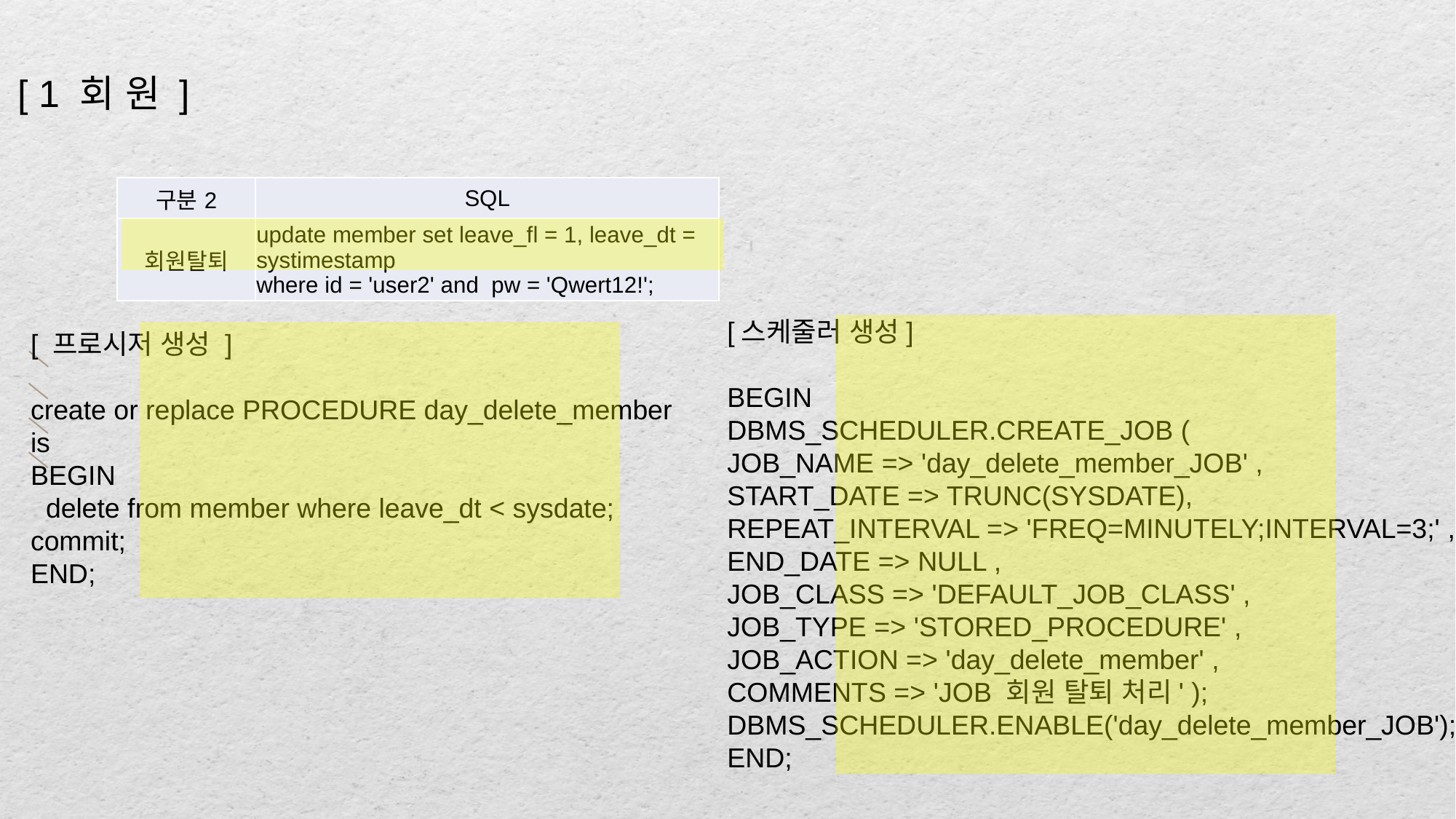

[ 1 회 원 ]
| 구분2 | SQL |
| --- | --- |
| 회원탈퇴 | update member set leave\_fl = 1, leave\_dt = systimestamp where id = 'user2' and pw = 'Qwert12!'; |

[스케줄러 생성]

BEGIN
DBMS_SCHEDULER.CREATE_JOB (
JOB_NAME => 'day_delete_member_JOB' ,
START_DATE => TRUNC(SYSDATE),
REPEAT_INTERVAL => 'FREQ=MINUTELY;INTERVAL=3;' ,
END_DATE => NULL ,
JOB_CLASS => 'DEFAULT_JOB_CLASS' ,
JOB_TYPE => 'STORED_PROCEDURE' ,
JOB_ACTION => 'day_delete_member' ,
COMMENTS => 'JOB 회원 탈퇴 처리' );
DBMS_SCHEDULER.ENABLE('day_delete_member_JOB');
END;

[ 프로시저 생성 ]

create or replace PROCEDURE day_delete_member
is
BEGIN
  delete from member where leave_dt < sysdate;
commit;
END;